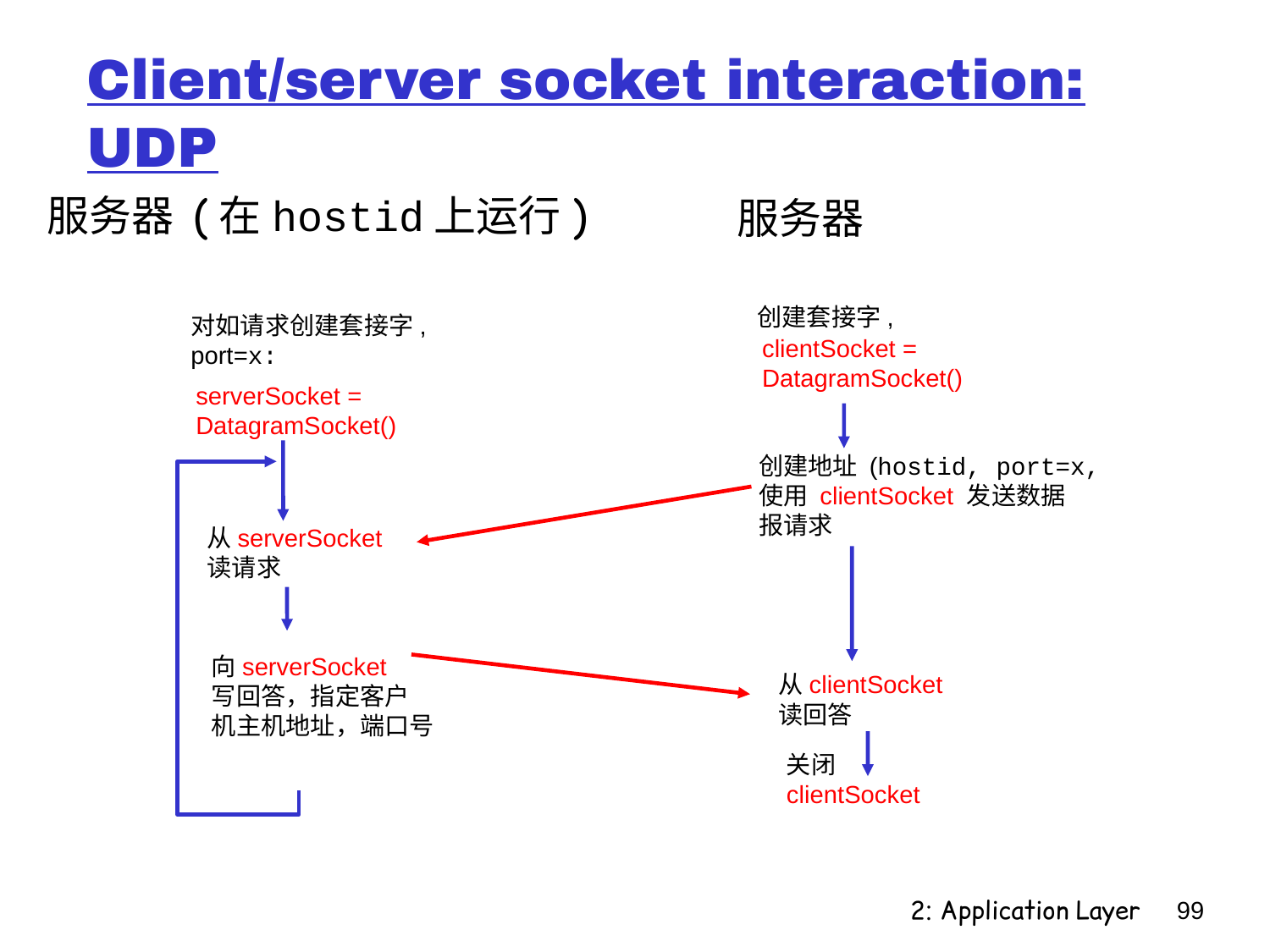

# Client/server socket interaction: UDP
服务器 (在hostid上运行)
服务器
创建套接字,

clientSocket =
DatagramSocket()

创建地址 (hostid, port=x,
使用 clientSocket 发送数据
报请求

对如请求创建套接字,
port=x:
serverSocket =
DatagramSocket()

从serverSocket
读请求

关闭
clientSocket

从clientSocket
读回答

向serverSocket
写回答，指定客户
机主机地址，端口号

2: Application Layer
99